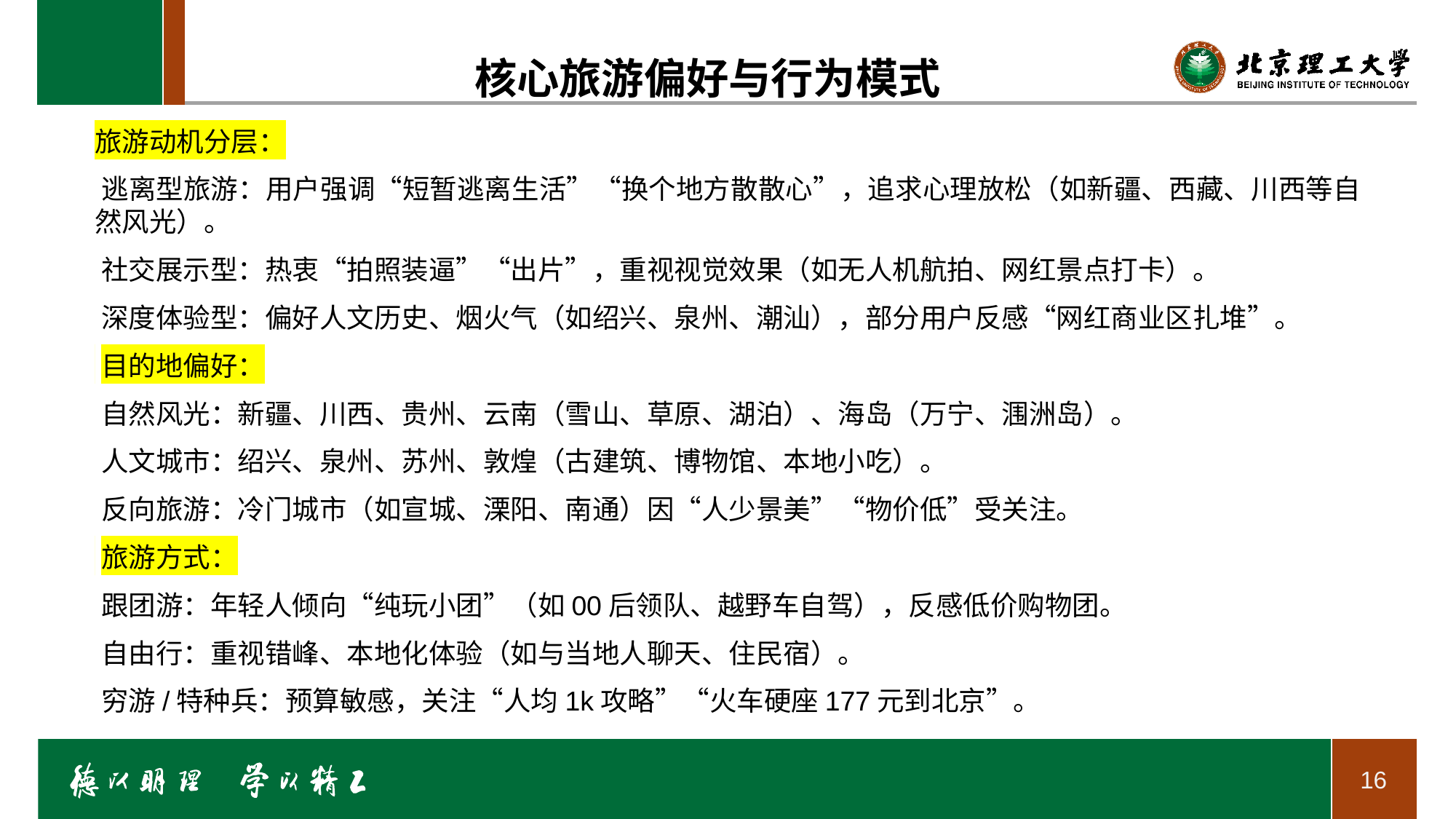

# 核心旅游偏好与行为模式
旅游动机分层：
​逃离型旅游：用户强调“短暂逃离生活”“换个地方散散心”，追求心理放松（如新疆、西藏、川西等自然风光）。
​社交展示型：热衷“拍照装逼”“出片”，重视视觉效果（如无人机航拍、网红景点打卡）。
​深度体验型：偏好人文历史、烟火气（如绍兴、泉州、潮汕），部分用户反感“网红商业区扎堆”。
​目的地偏好：
​自然风光：新疆、川西、贵州、云南（雪山、草原、湖泊）、海岛（万宁、涠洲岛）。
​人文城市：绍兴、泉州、苏州、敦煌（古建筑、博物馆、本地小吃）。
​反向旅游：冷门城市（如宣城、溧阳、南通）因“人少景美”“物价低”受关注。
​旅游方式：
​跟团游：年轻人倾向“纯玩小团”（如00后领队、越野车自驾），反感低价购物团。
​自由行：重视错峰、本地化体验（如与当地人聊天、住民宿）。
​穷游/特种兵：预算敏感，关注“人均1k攻略”“火车硬座177元到北京”。